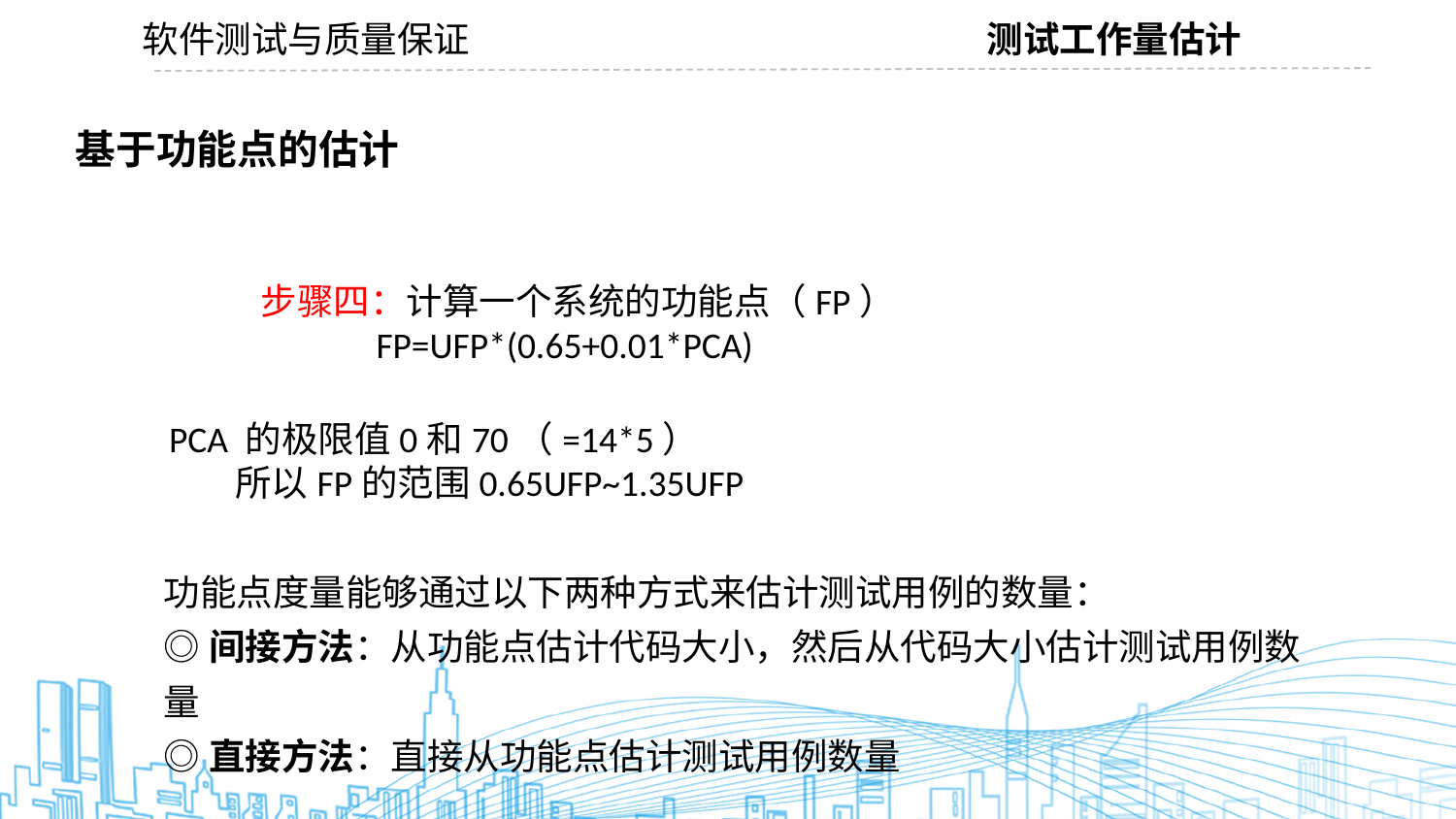

软件测试与质量保证
测试工作量估计
基于功能点的估计
步骤四：计算一个系统的功能点（FP）
              FP=UFP*(0.65+0.01*PCA)
PCA 的极限值0和70（=14*5）
       所以FP的范围0.65UFP~1.35UFP
功能点度量能够通过以下两种方式来估计测试用例的数量：
◎间接方法：从功能点估计代码大小，然后从代码大小估计测试用例数量
◎直接方法：直接从功能点估计测试用例数量